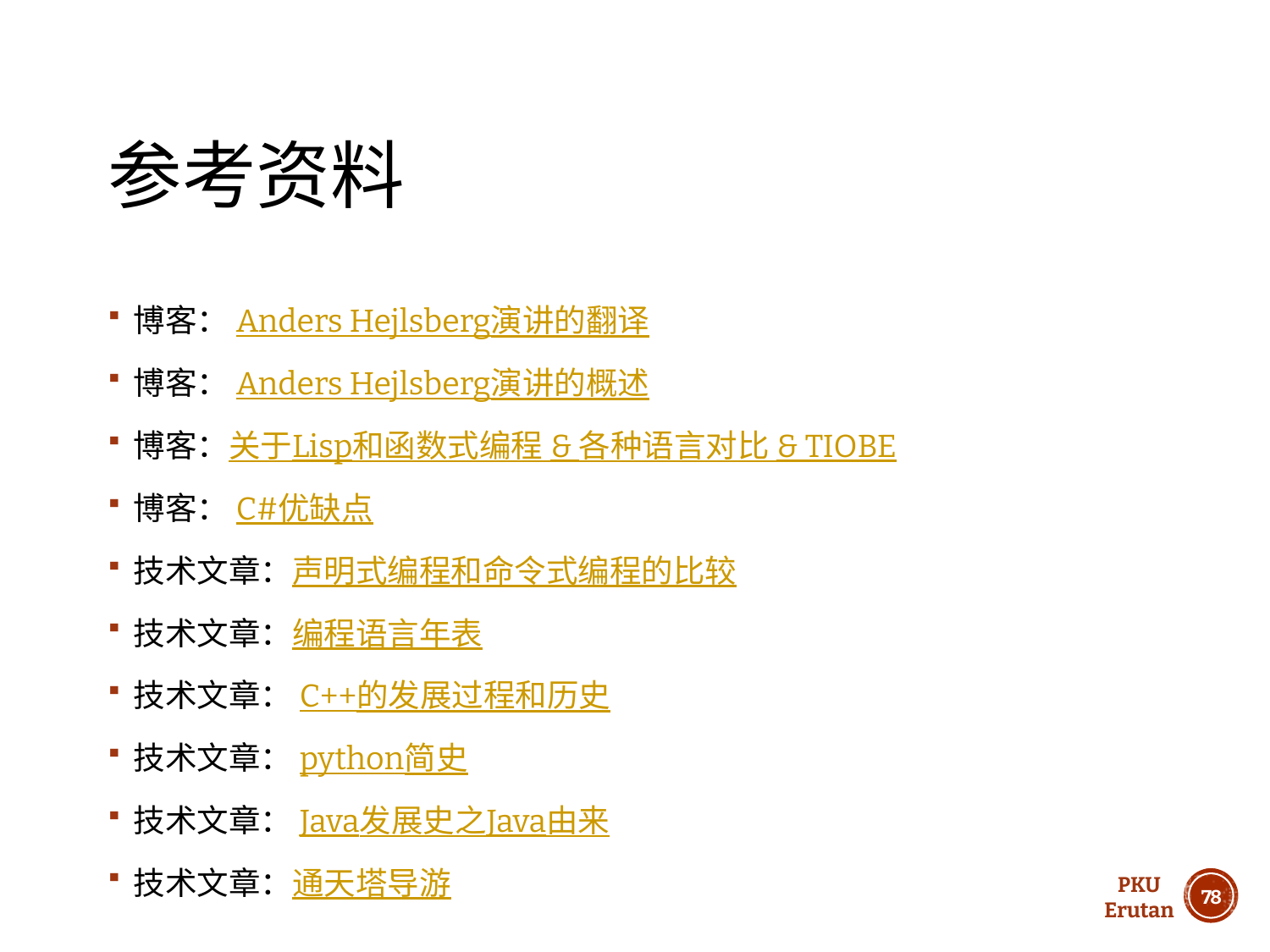

# 参考资料
博客：Anders Hejlsberg演讲的翻译
博客：Anders Hejlsberg演讲的概述
博客：关于Lisp和函数式编程 & 各种语言对比 & TIOBE
博客：C#优缺点
技术文章：声明式编程和命令式编程的比较
技术文章：编程语言年表
技术文章：C++的发展过程和历史
技术文章：python简史
技术文章：Java发展史之Java由来
技术文章：通天塔导游
PKU
Erutan
78